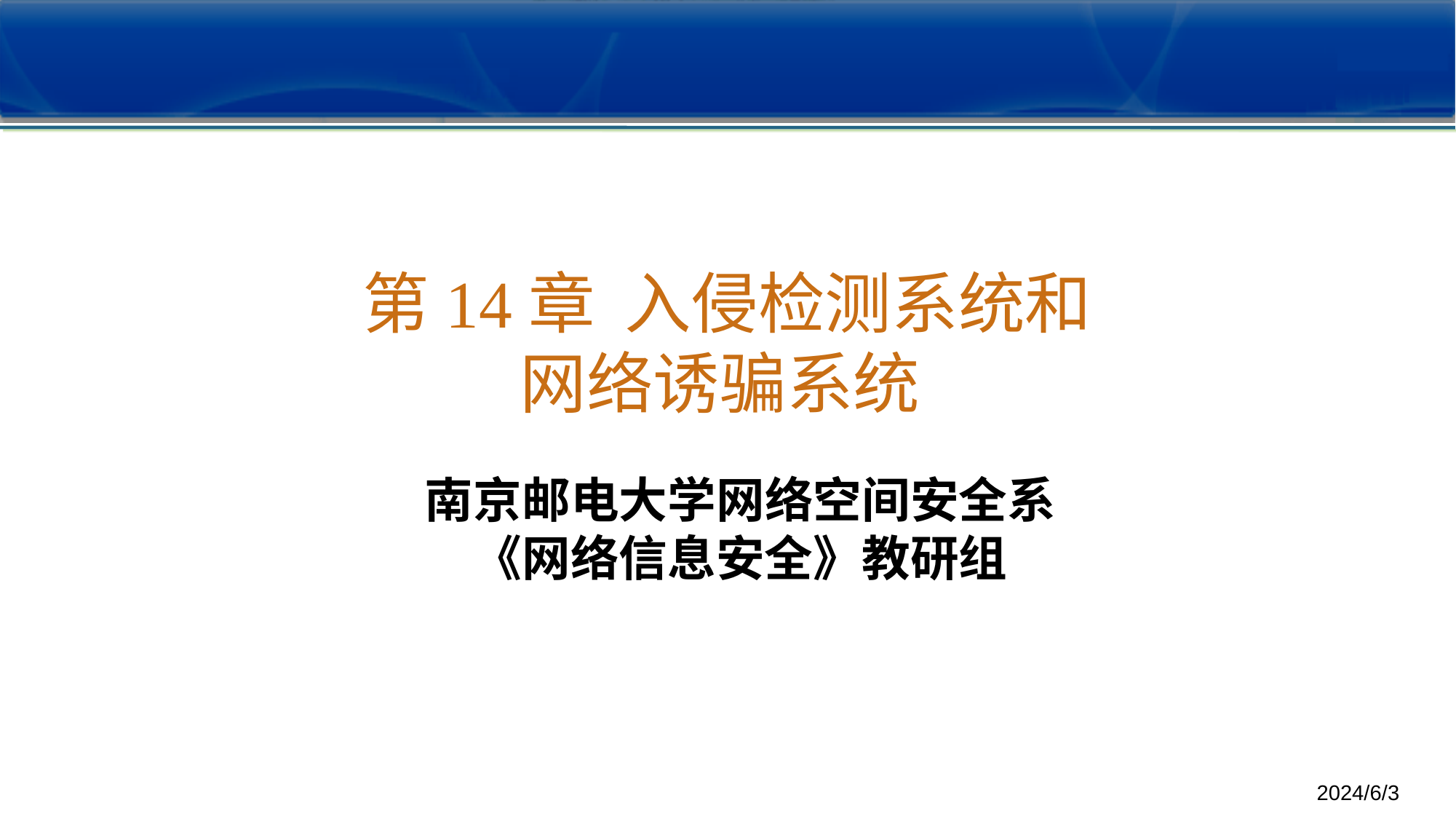

# 第15章  入侵检测系统和 网络诱骗系统
第14章  入侵检测系统和
网络诱骗系统
南京邮电大学网络空间安全系
《网络信息安全》教研组
2024/6/3
1